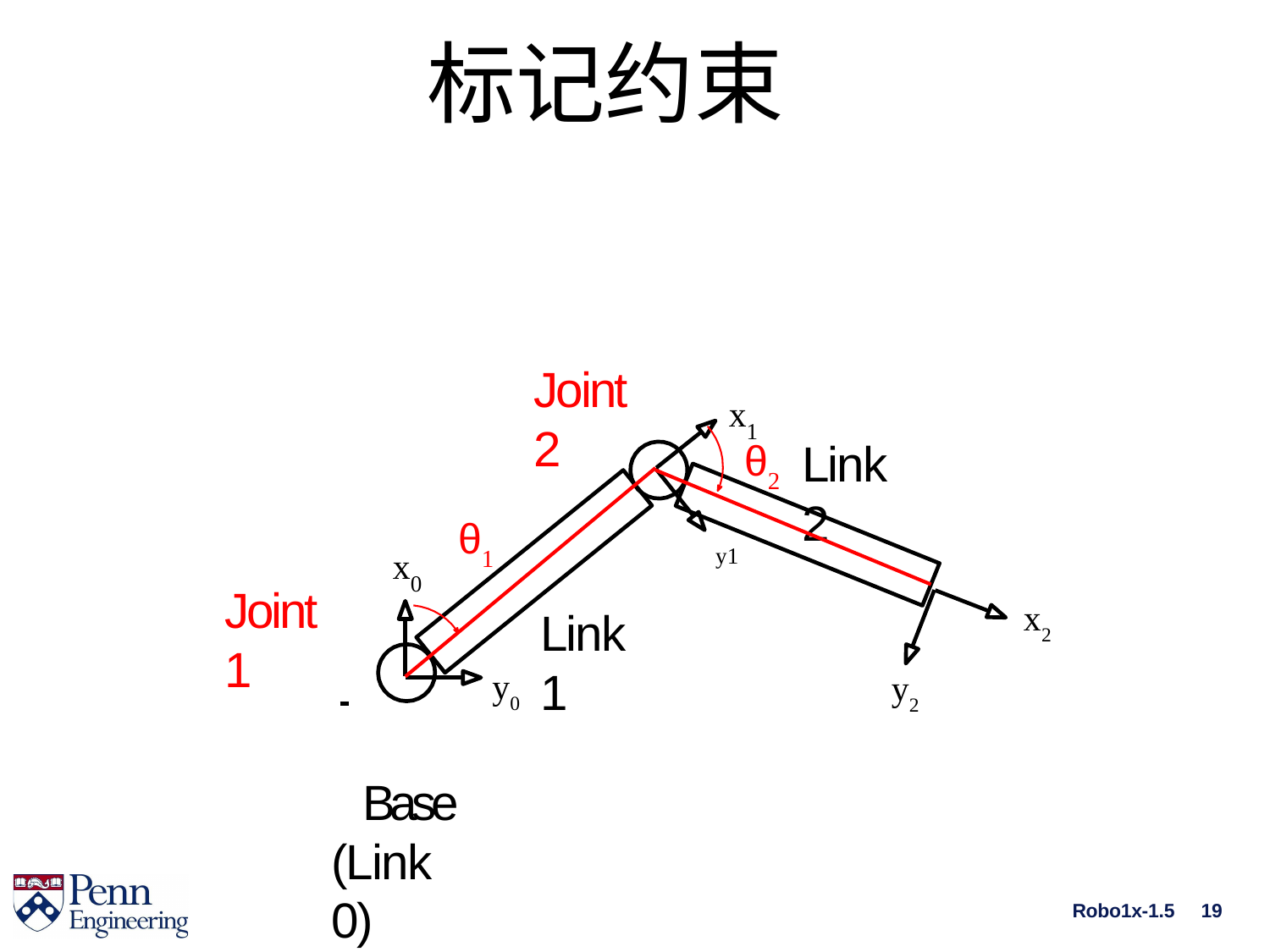

# 标记约束
Joint 2
x
1

Link 2
θ2

θ1

y1
x
0
Joint 1

x2

Link 1

 	 y0
y2

Base  (Link 0)
Robo1x-1.5
19